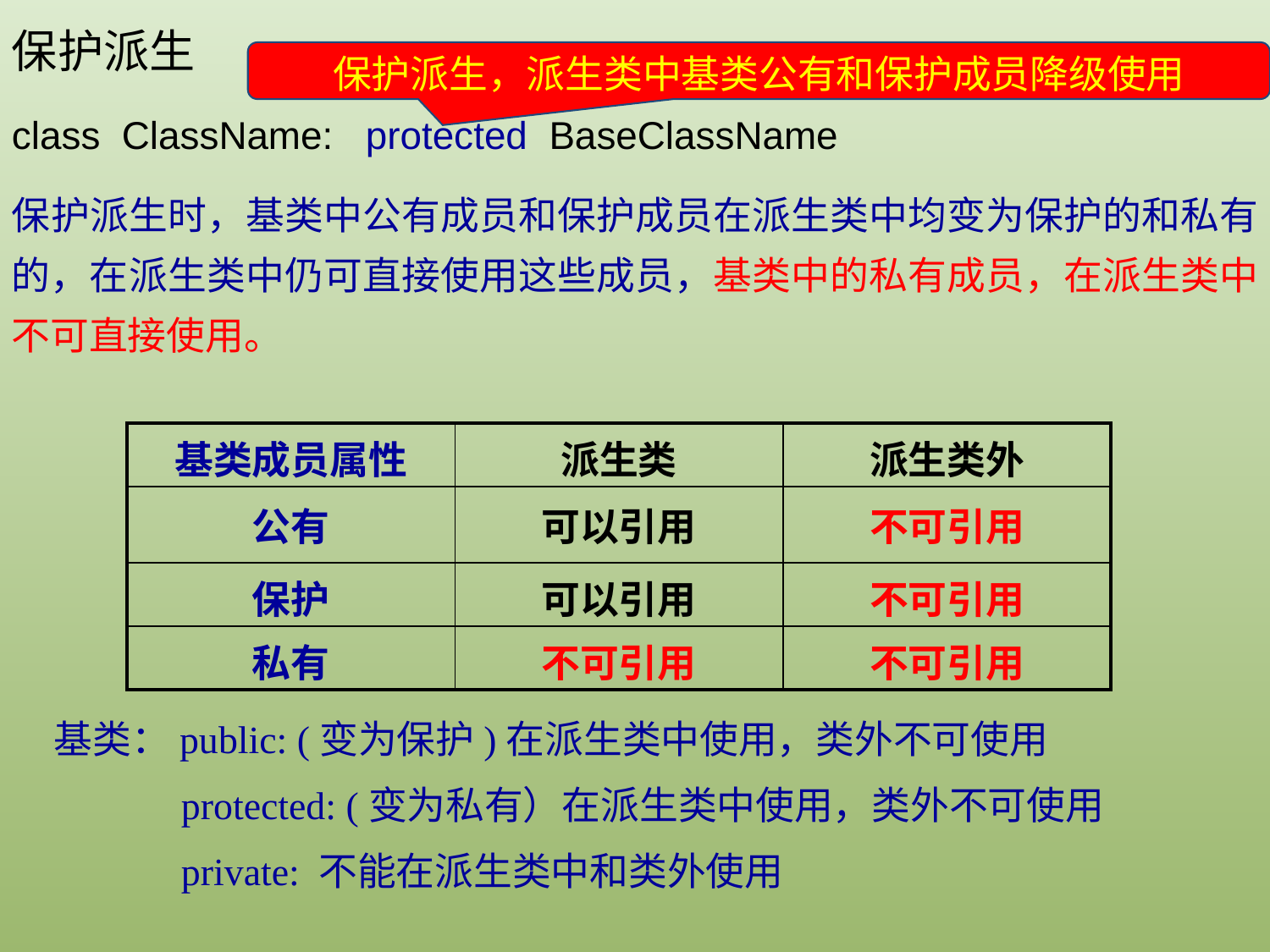

保护派生
class  ClassName:   protected  BaseClassName
保护派生时，基类中公有成员和保护成员在派生类中均变为保护的和私有的，在派生类中仍可直接使用这些成员，基类中的私有成员，在派生类中不可直接使用。
保护派生，派生类中基类公有和保护成员降级使用
| 基类成员属性 | 派生类 | 派生类外 |
| --- | --- | --- |
| 公有 | 可以引用 | 不可引用 |
| 保护 | 可以引用 | 不可引用 |
| 私有 | 不可引用 | 不可引用 |
基类：public: (变为保护)在派生类中使用，类外不可使用
	protected: (变为私有）在派生类中使用，类外不可使用
	private: 不能在派生类中和类外使用
725